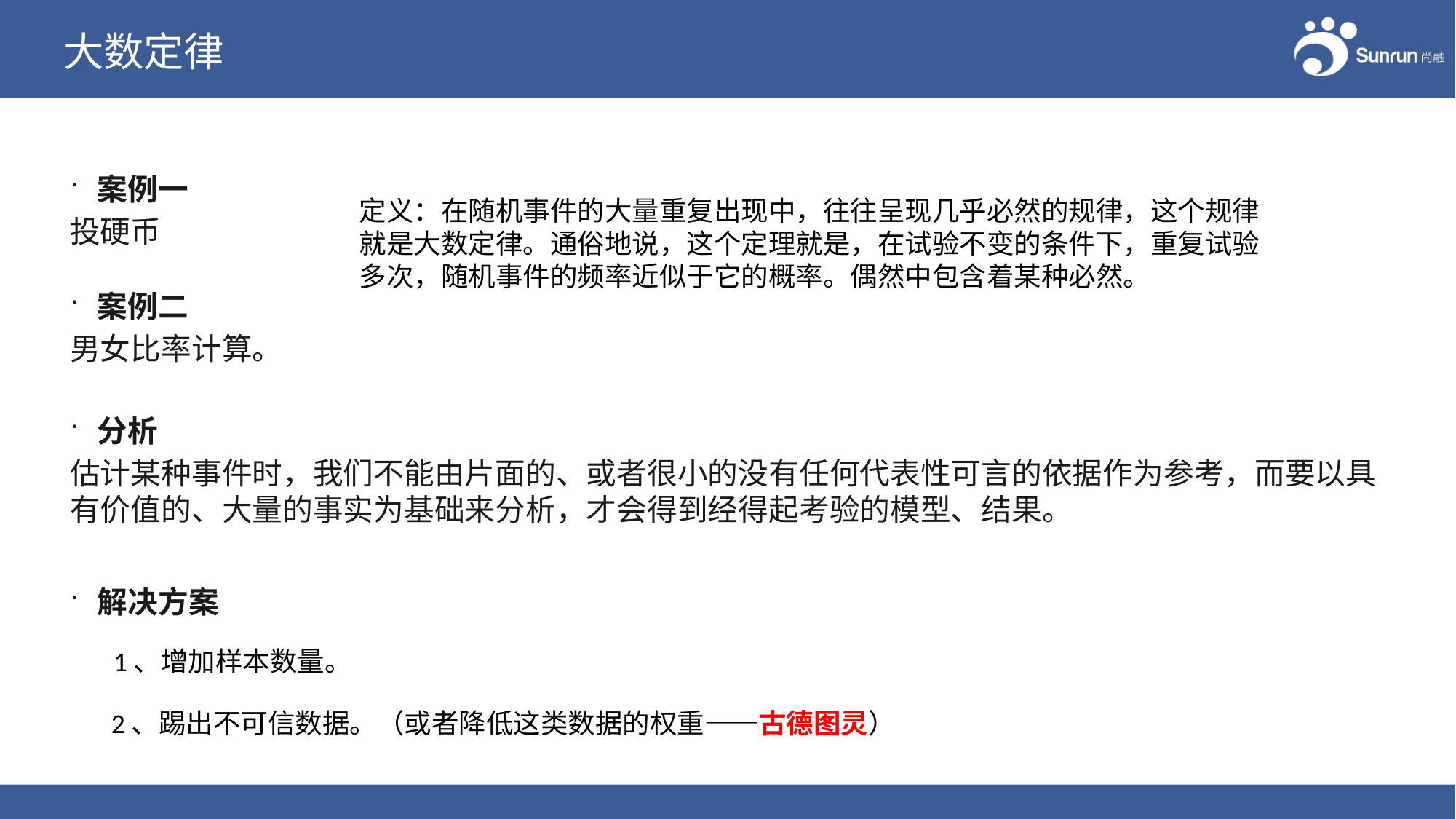

# 大数定律
案例一
投硬币
定义：在随机事件的大量重复出现中，往往呈现几乎必然的规律，这个规律就是大数定律。通俗地说，这个定理就是，在试验不变的条件下，重复试验多次，随机事件的频率近似于它的概率。偶然中包含着某种必然。
案例二
男女比率计算。
分析
估计某种事件时，我们不能由片面的、或者很小的没有任何代表性可言的依据作为参考，而要以具有价值的、大量的事实为基础来分析，才会得到经得起考验的模型、结果。
解决方案
1、增加样本数量。
2、踢出不可信数据。（或者降低这类数据的权重——古德图灵）